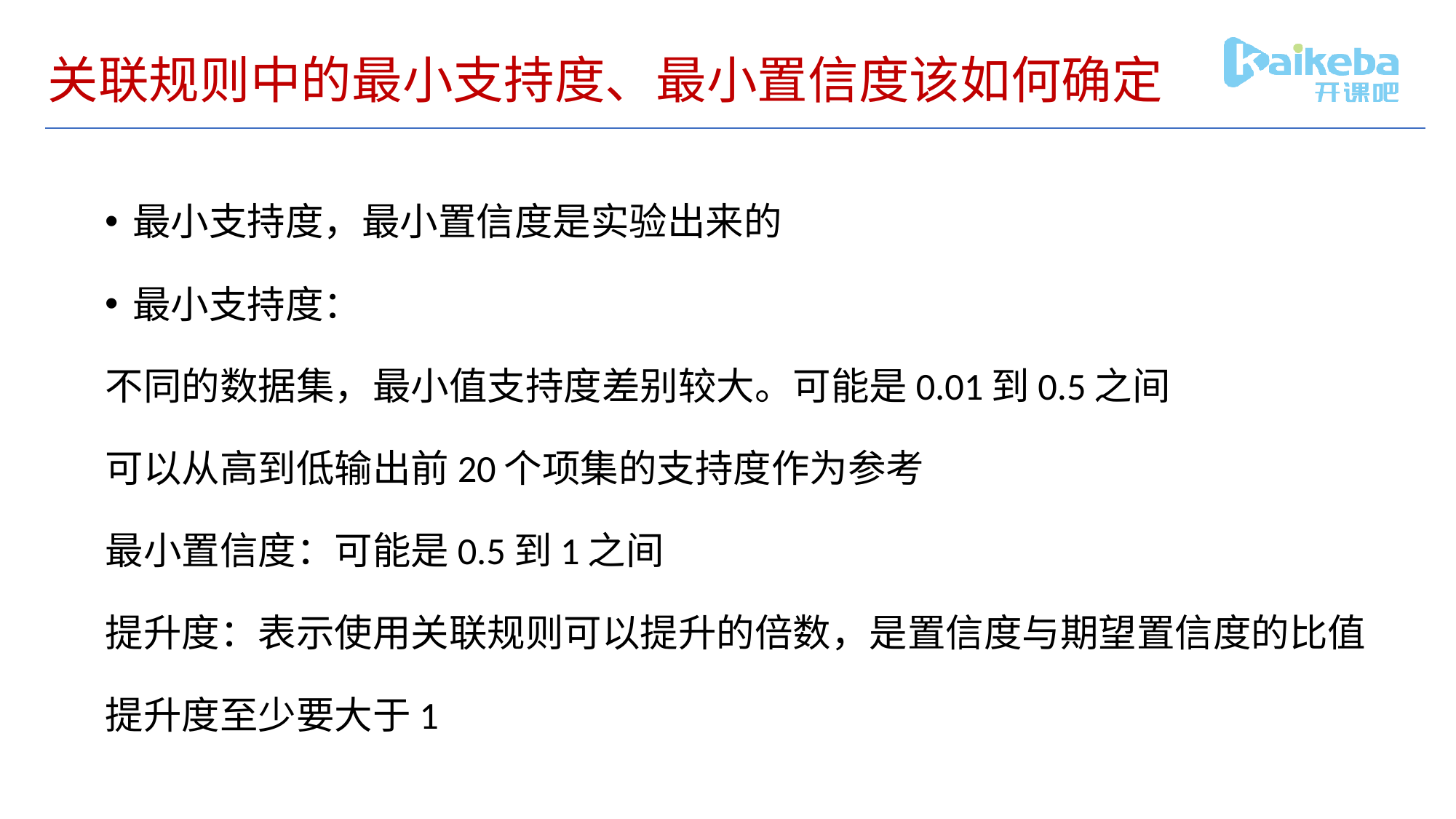

# 关联规则中的最小支持度、最小置信度该如何确定
最小支持度，最小置信度是实验出来的
最小支持度：
不同的数据集，最小值支持度差别较大。可能是0.01到0.5之间
可以从高到低输出前20个项集的支持度作为参考
最小置信度：可能是0.5到1之间
提升度：表示使用关联规则可以提升的倍数，是置信度与期望置信度的比值
提升度至少要大于1